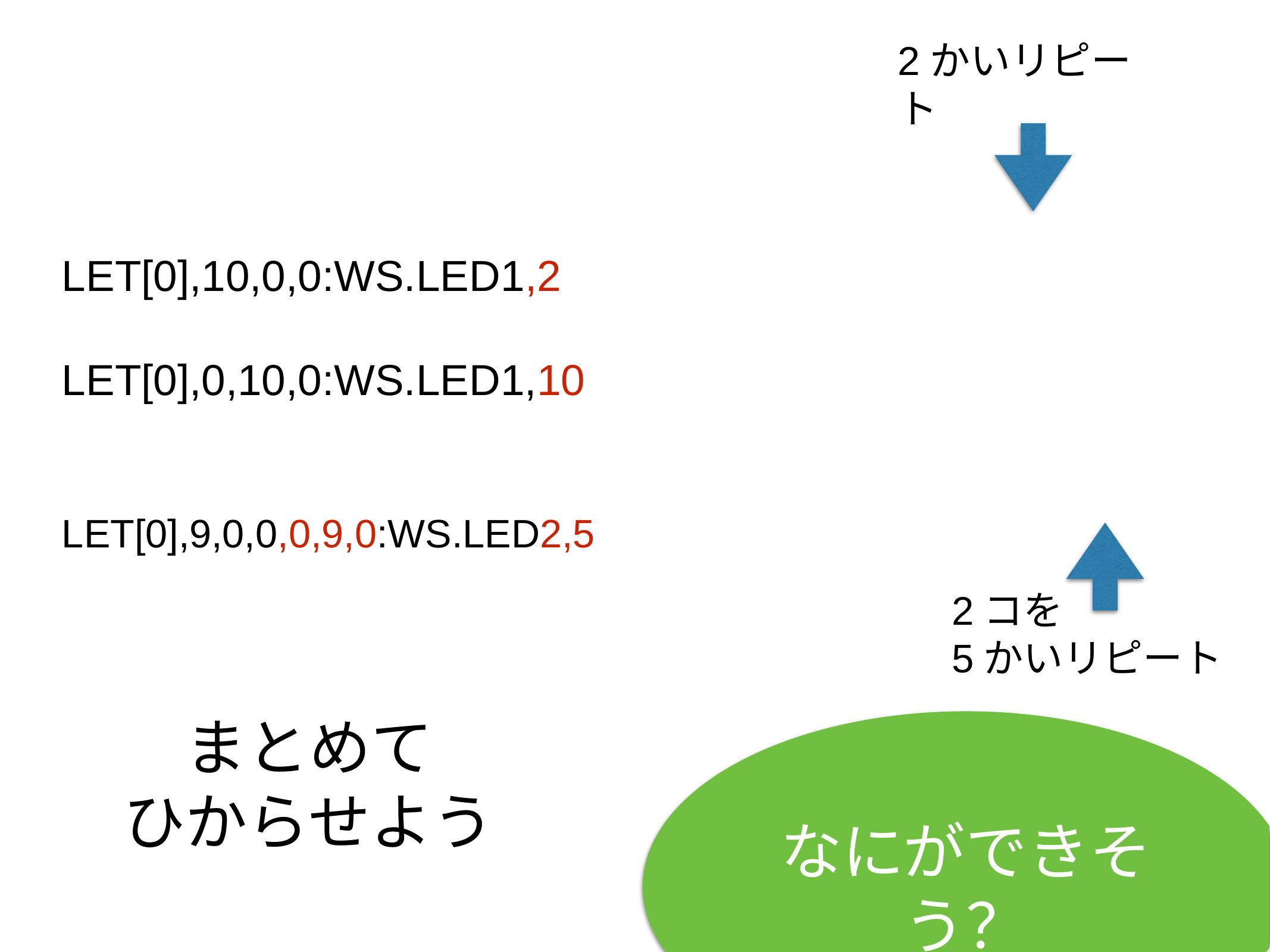

2かいリピート

LET[0],10,0,0:WS.LED1,2

LET[0],0,10,0:WS.LED1,10

LET[0],9,0,0,0,9,0:WS.LED2,5

2コを
5かいリピート
# まとめて
ひからせよう
なにができそう？